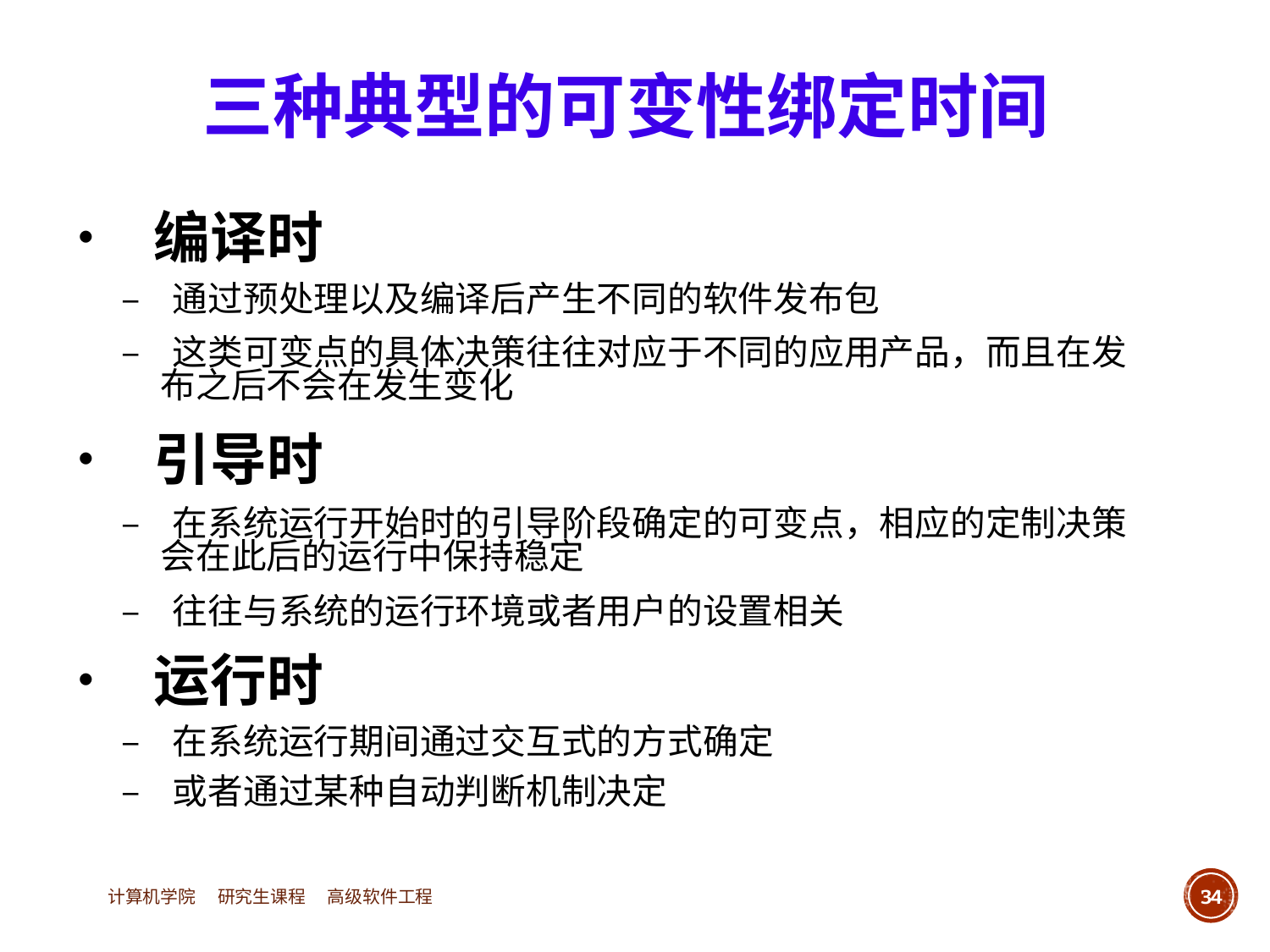

三种典型的可变性绑定时间

•  编译时
	–   通过预处理以及编译后产生不同的软件发布包
	–   这类可变点的具体决策往往对应于不同的应用产品，而且在发
		布之后不会在发生变化
•  引导时
	–   在系统运行开始时的引导阶段确定的可变点，相应的定制决策
		会在此后的运行中保持稳定
	–   往往与系统的运行环境或者用户的设置相关
•  运行时
	–   在系统运行期间通过交互式的方式确定
	–   或者通过某种自动判断机制决定
计算机学院    研究生课程    高级软件工程
34